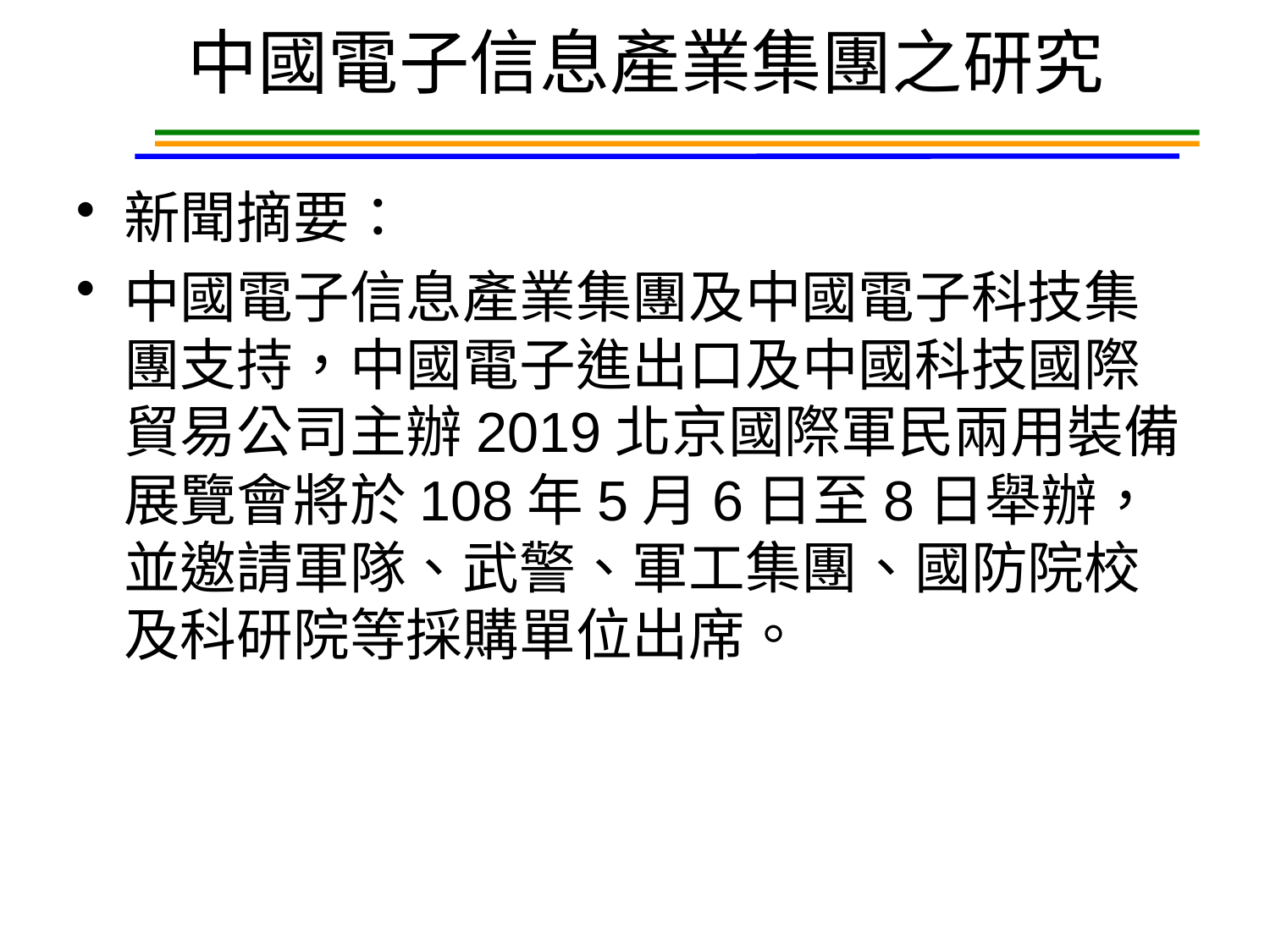

中國電子信息產業集團之研究
新聞摘要：
中國電子信息產業集團及中國電子科技集團支持，中國電子進出口及中國科技國際貿易公司主辦2019北京國際軍民兩用裝備展覽會將於108年5月6日至8日舉辦，並邀請軍隊、武警、軍工集團、國防院校及科研院等採購單位出席。